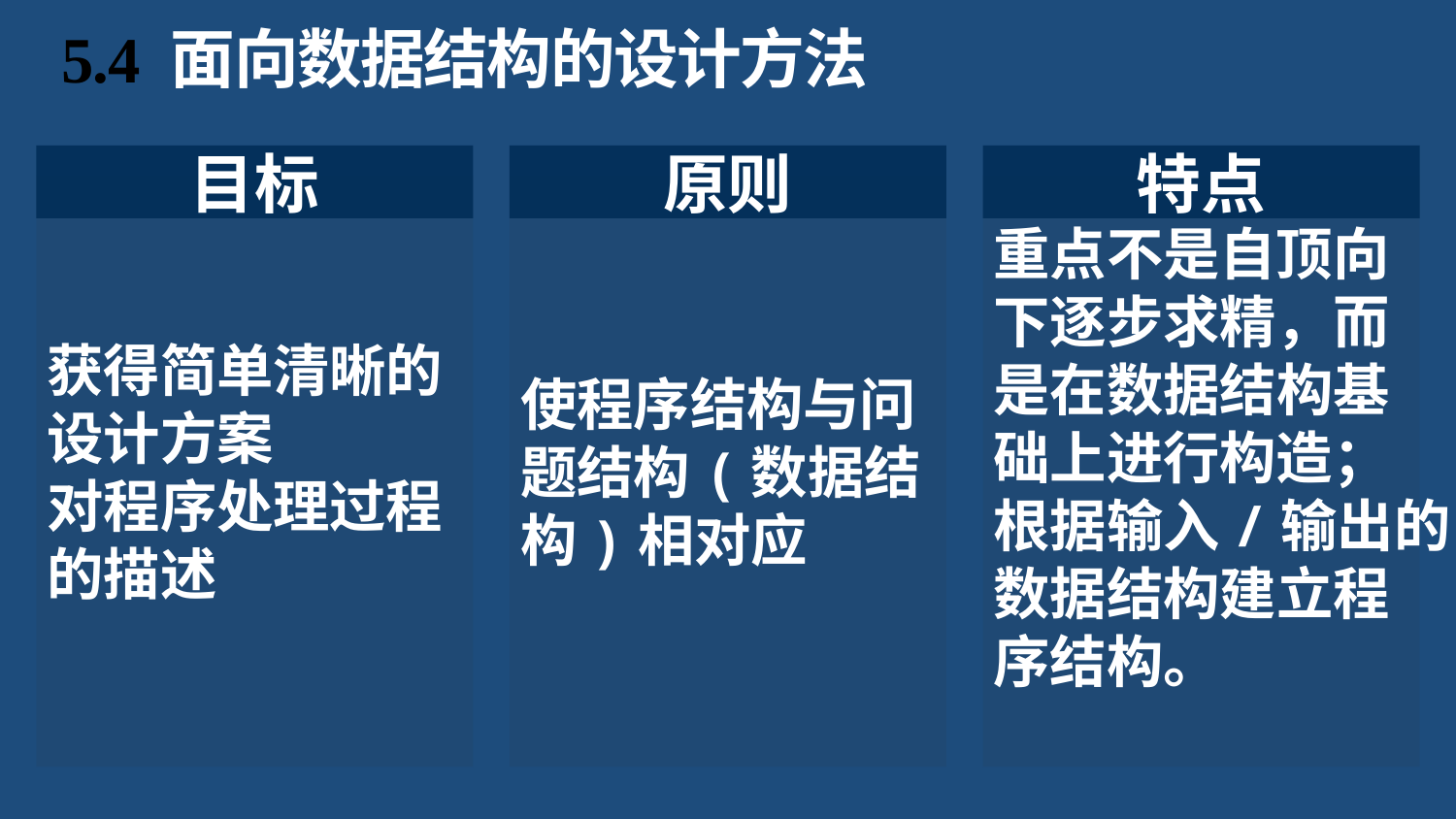

# 5.4 面向数据结构的设计方法
目标
原则
特点
获得简单清晰的
设计方案
对程序处理过程
的描述
使程序结构与问
题结构(数据结
构)相对应

重点不是自顶向
下逐步求精，而
是在数据结构基
础上进行构造；
根据输入/输出的
数据结构建立程
序结构。